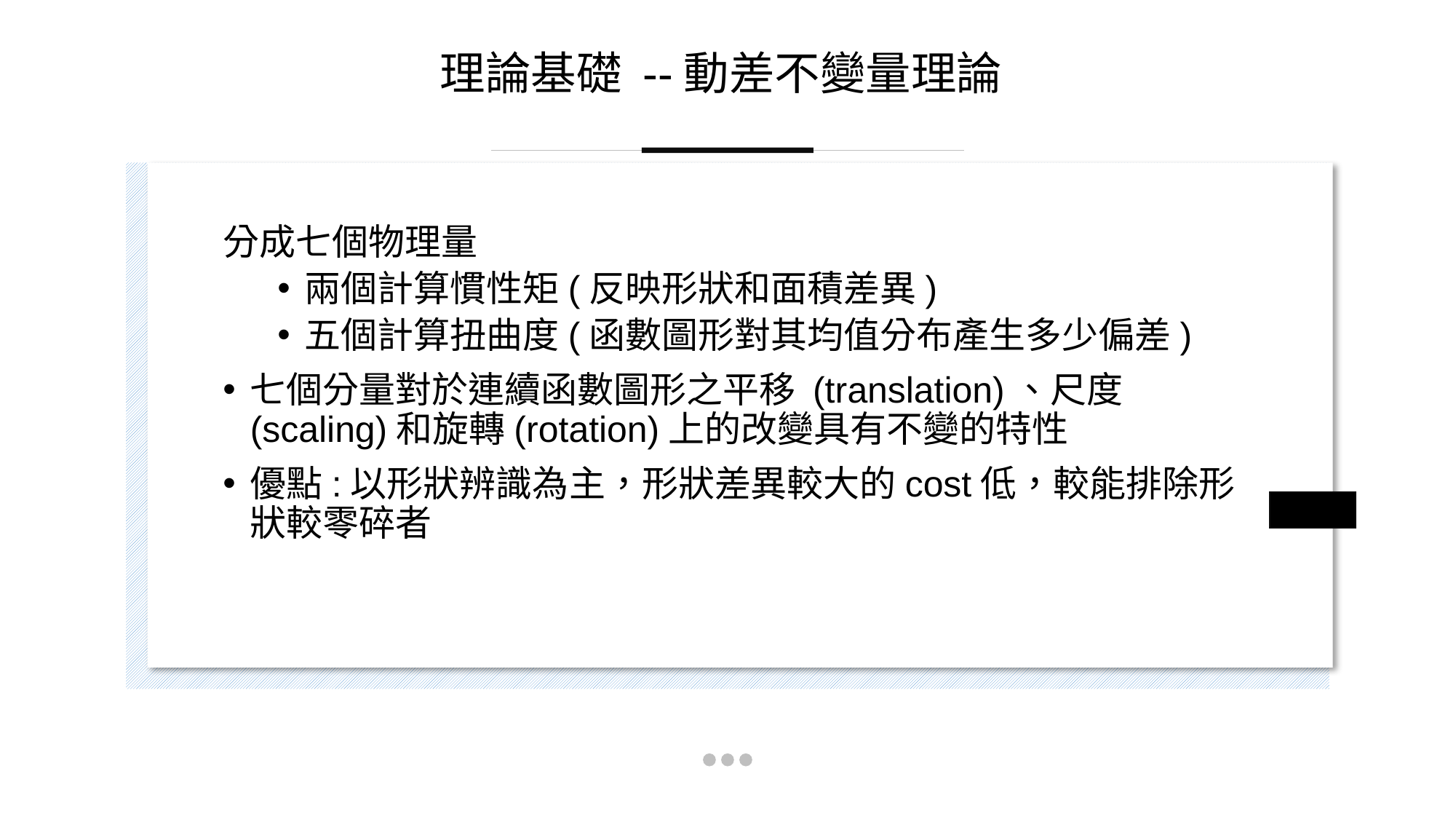

# 理論基礎 --動差不變量理論

分成七個物理量
兩個計算慣性矩(反映形狀和面積差異)
五個計算扭曲度(函數圖形對其均值分布產生多少偏差)
七個分量對於連續函數圖形之平移 (translation)、尺度(scaling)和旋轉(rotation)上的改變具有不變的特性
優點:以形狀辨識為主，形狀差異較大的cost低，較能排除形狀較零碎者